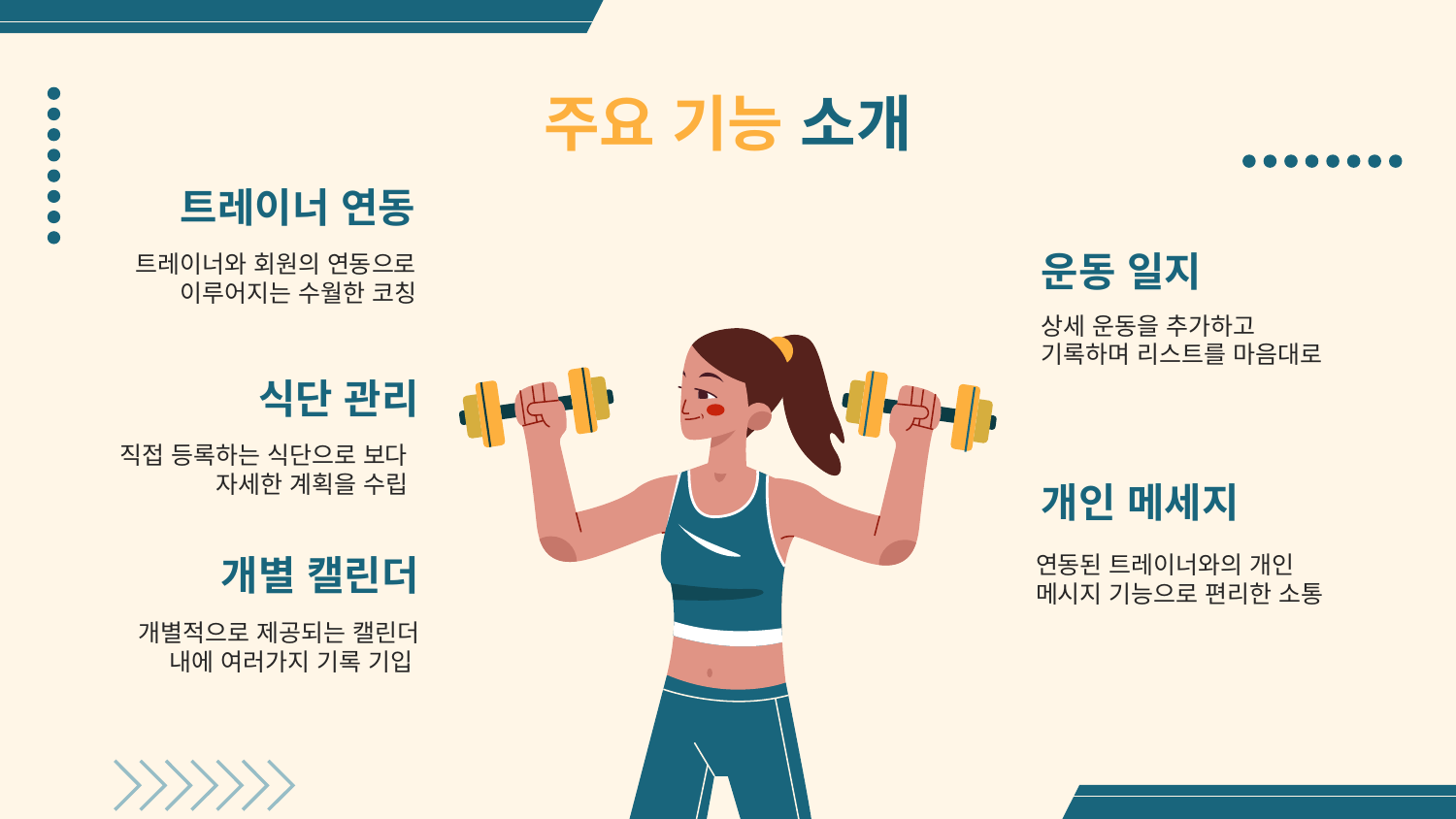

# 주요 기능 소개

트레이너 연동
트레이너와 회원의 연동으로 이루어지는 수월한 코칭
운동 일지
상세 운동을 추가하고 기록하며 리스트를 마음대로

식단 관리
직접 등록하는 식단으로 보다 자세한 계획을 수립
개인 메세지
연동된 트레이너와의 개인 메시지 기능으로 편리한 소통
개별 캘린더
개별적으로 제공되는 캘린더 내에 여러가지 기록 기입